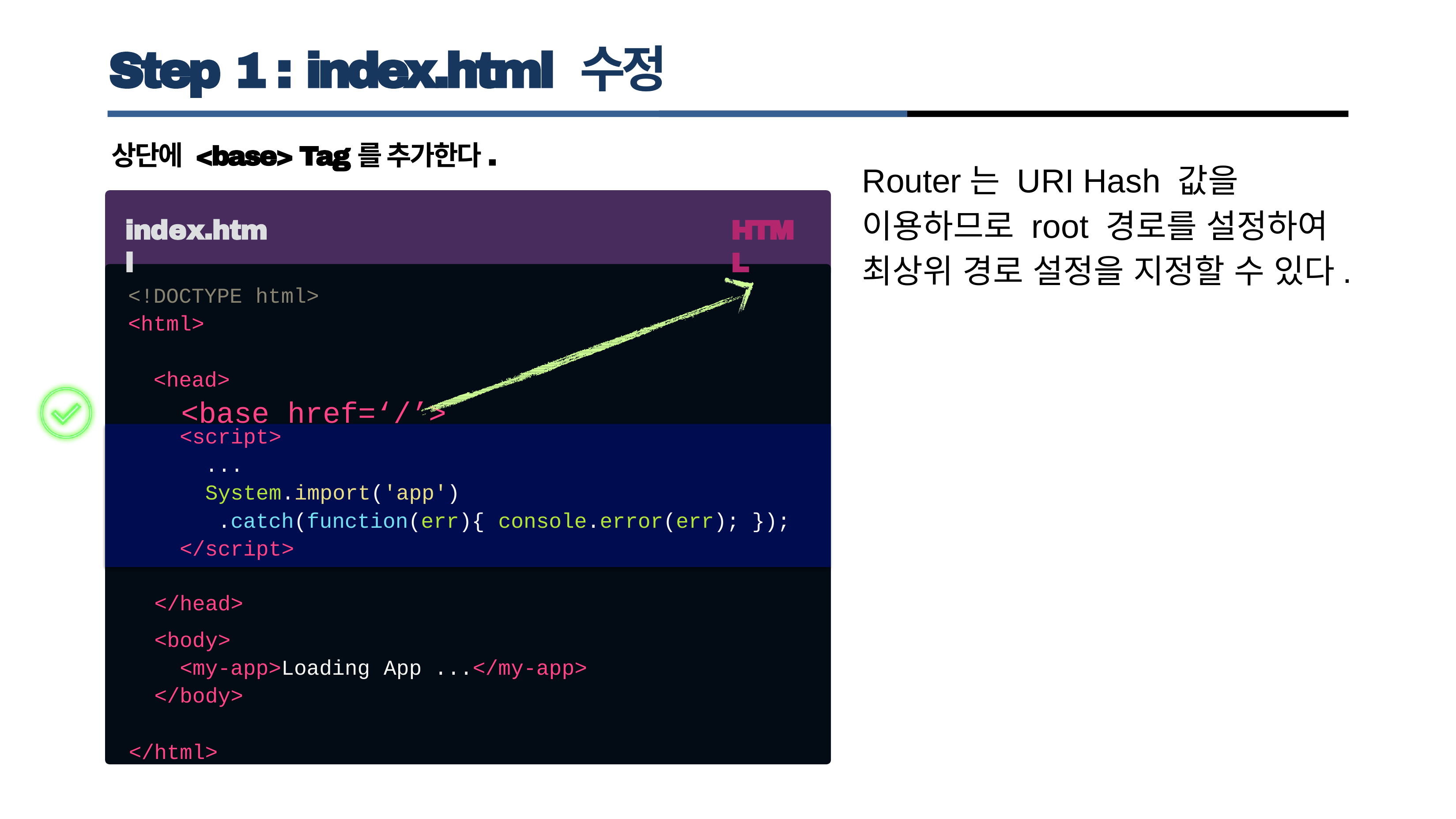

# Step 1 : index.html 수정
상단에 <base> Tag를 추가한다.
Router는 URI Hash 값을 이용하므로 root 경로를 설정하여 최상위 경로 설정을 지정할 수 있다.

index.html
HTML

<!DOCTYPE
<html>
html>

<head>

<base href=‘/’>
<script>
...
System.import('app')
.catch(function(err){
</script>

console.error(err); });
</head>
<body>
<my-app>Loading
</body>
App ...</my-app>
</html>